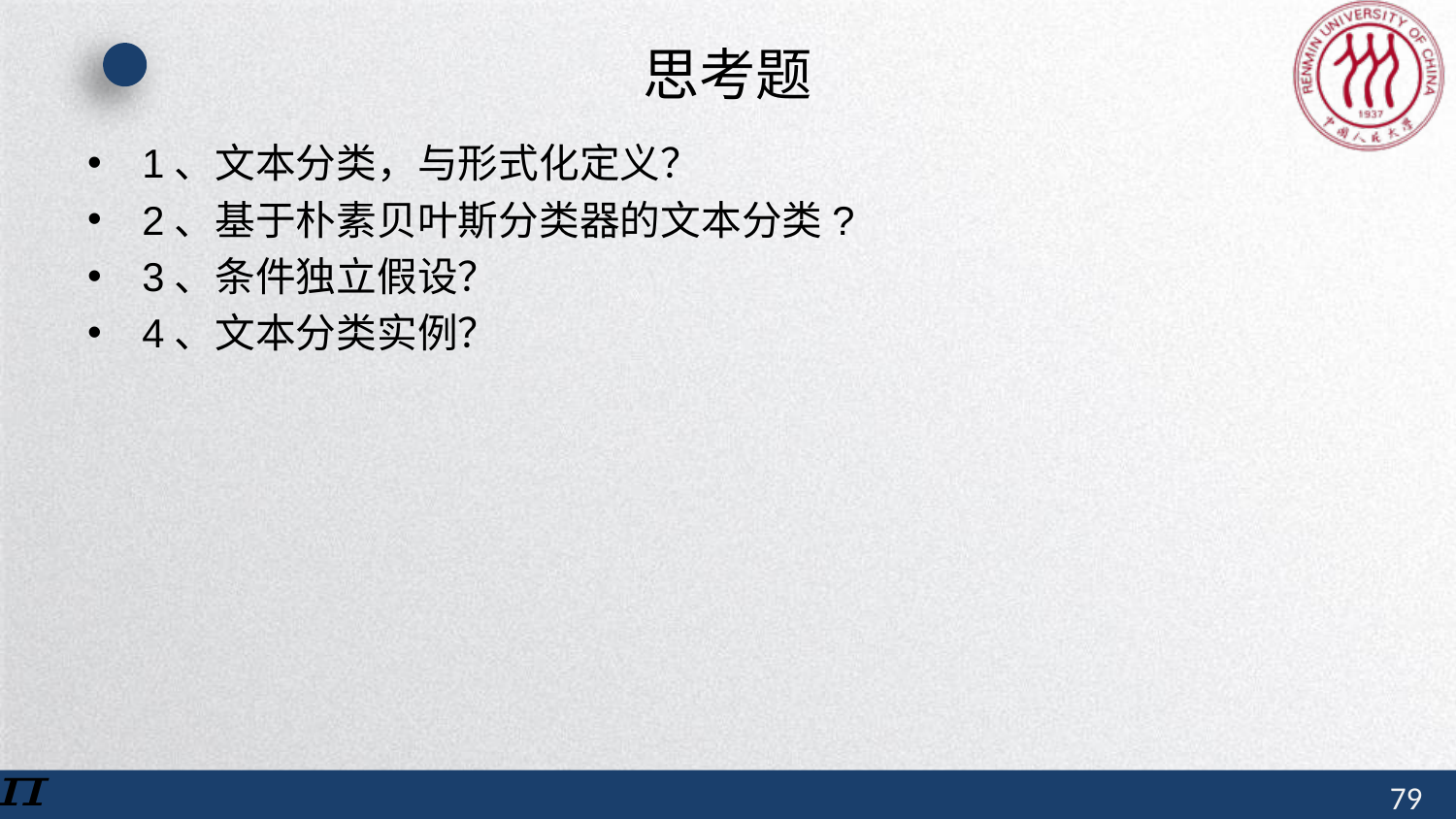

# 思考题
1、文本分类，与形式化定义？
2、基于朴素贝叶斯分类器的文本分类?
3、条件独立假设？
4、文本分类实例？